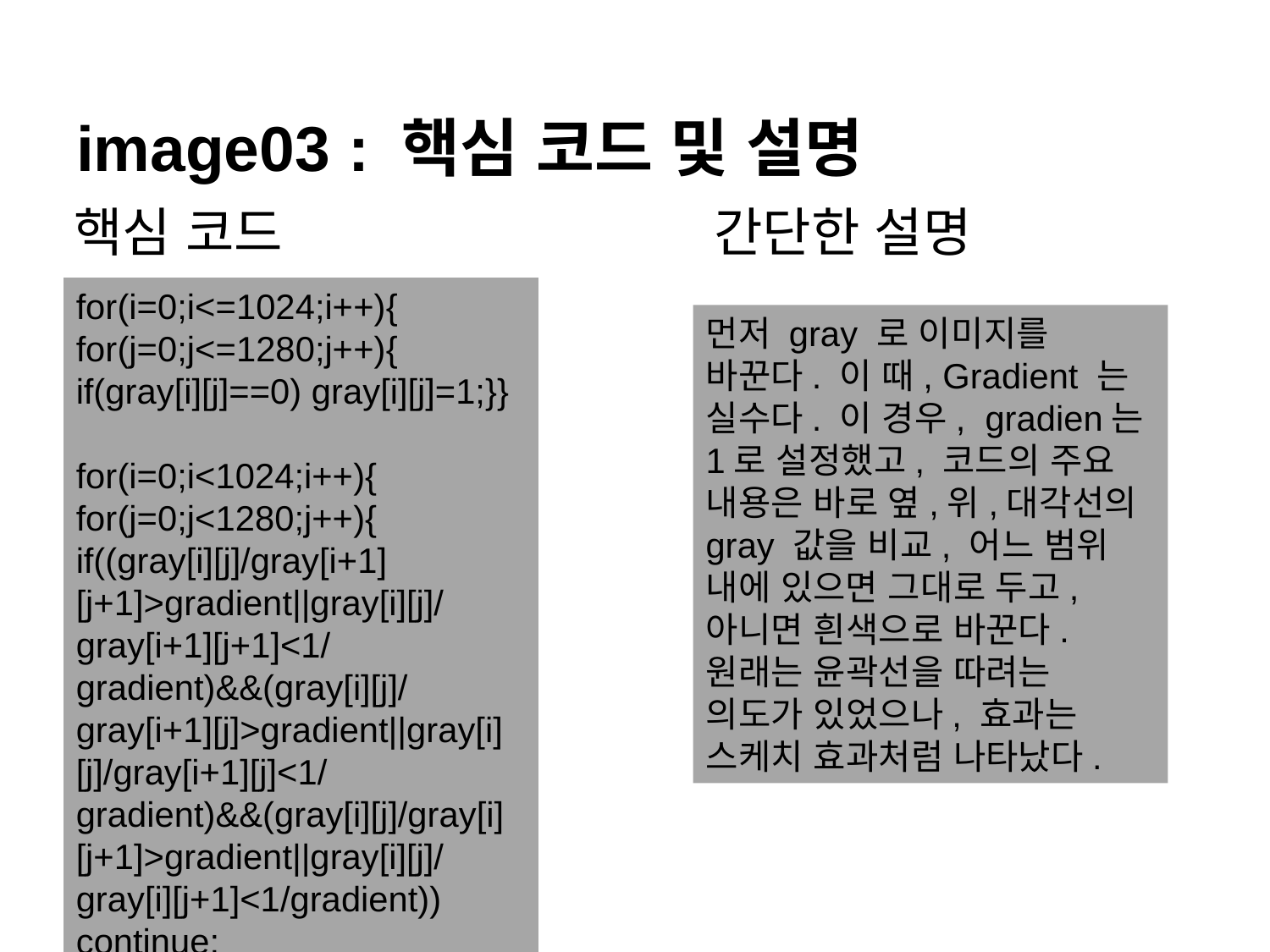

# image03 : 핵심 코드 및 설명
핵심 코드
간단한 설명
for(i=0;i<=1024;i++){
for(j=0;j<=1280;j++){
if(gray[i][j]==0) gray[i][j]=1;}}

for(i=0;i<1024;i++){
for(j=0;j<1280;j++){
if((gray[i][j]/gray[i+1][j+1]>gradient||gray[i][j]/gray[i+1][j+1]<1/gradient)&&(gray[i][j]/gray[i+1][j]>gradient||gray[i][j]/gray[i+1][j]<1/gradient)&&(gray[i][j]/gray[i][j+1]>gradient||gray[i][j]/gray[i][j+1]<1/gradient))
continue;
else gray[i][j]=255;}}
먼저 gray 로 이미지를 바꾼다. 이 때, Gradient 는 실수다. 이 경우,  gradien는 1로 설정했고, 코드의 주요 내용은 바로 옆,위,대각선의 gray 값을 비교, 어느 범위 내에 있으면 그대로 두고, 아니면 흰색으로 바꾼다.
원래는 윤곽선을 따려는 의도가 있었으나, 효과는 스케치 효과처럼 나타났다.